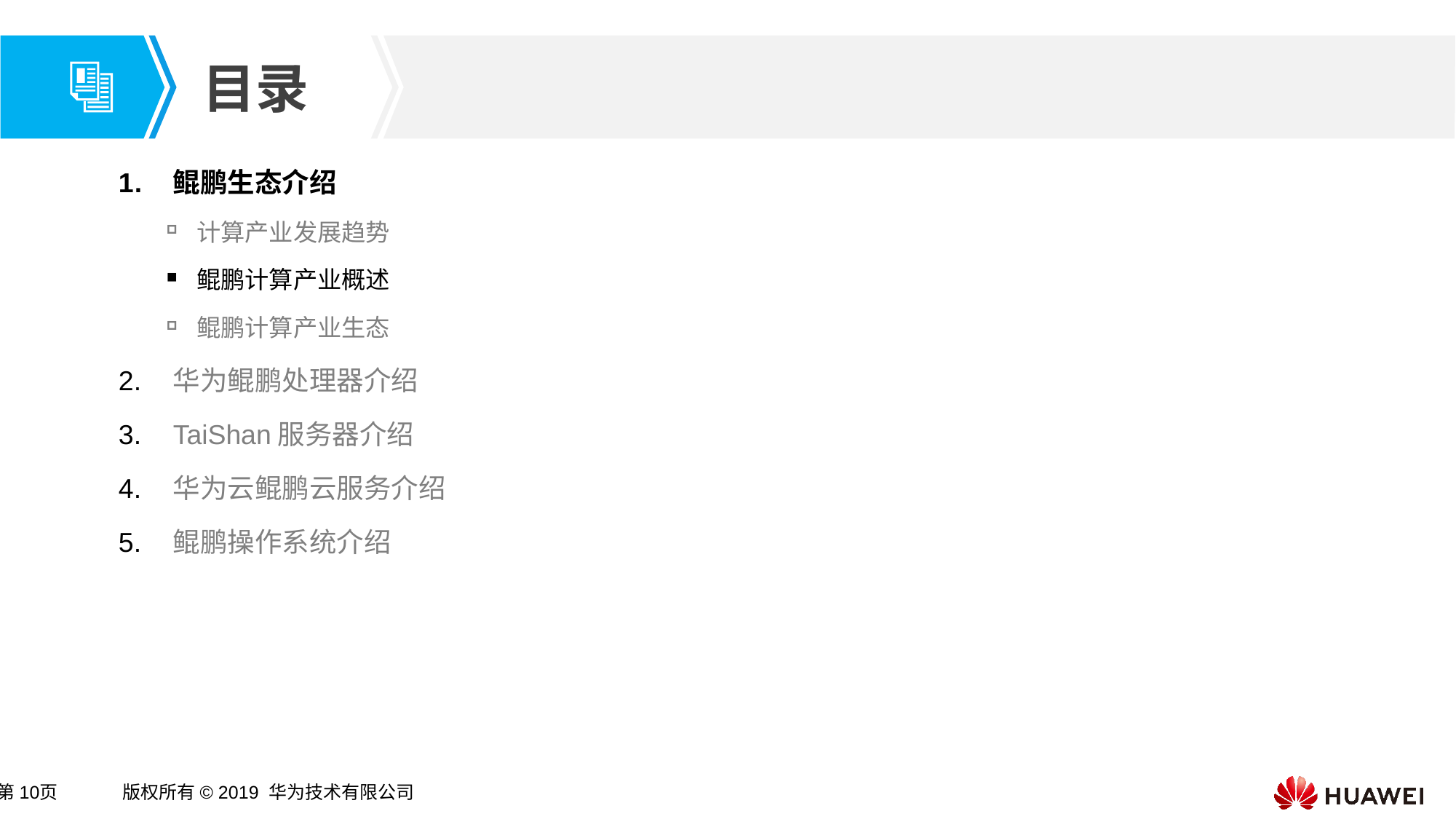

鲲鹏生态介绍
计算产业发展趋势
鲲鹏计算产业概述
鲲鹏计算产业生态
华为鲲鹏处理器介绍
TaiShan服务器介绍
华为云鲲鹏云服务介绍
鲲鹏操作系统介绍